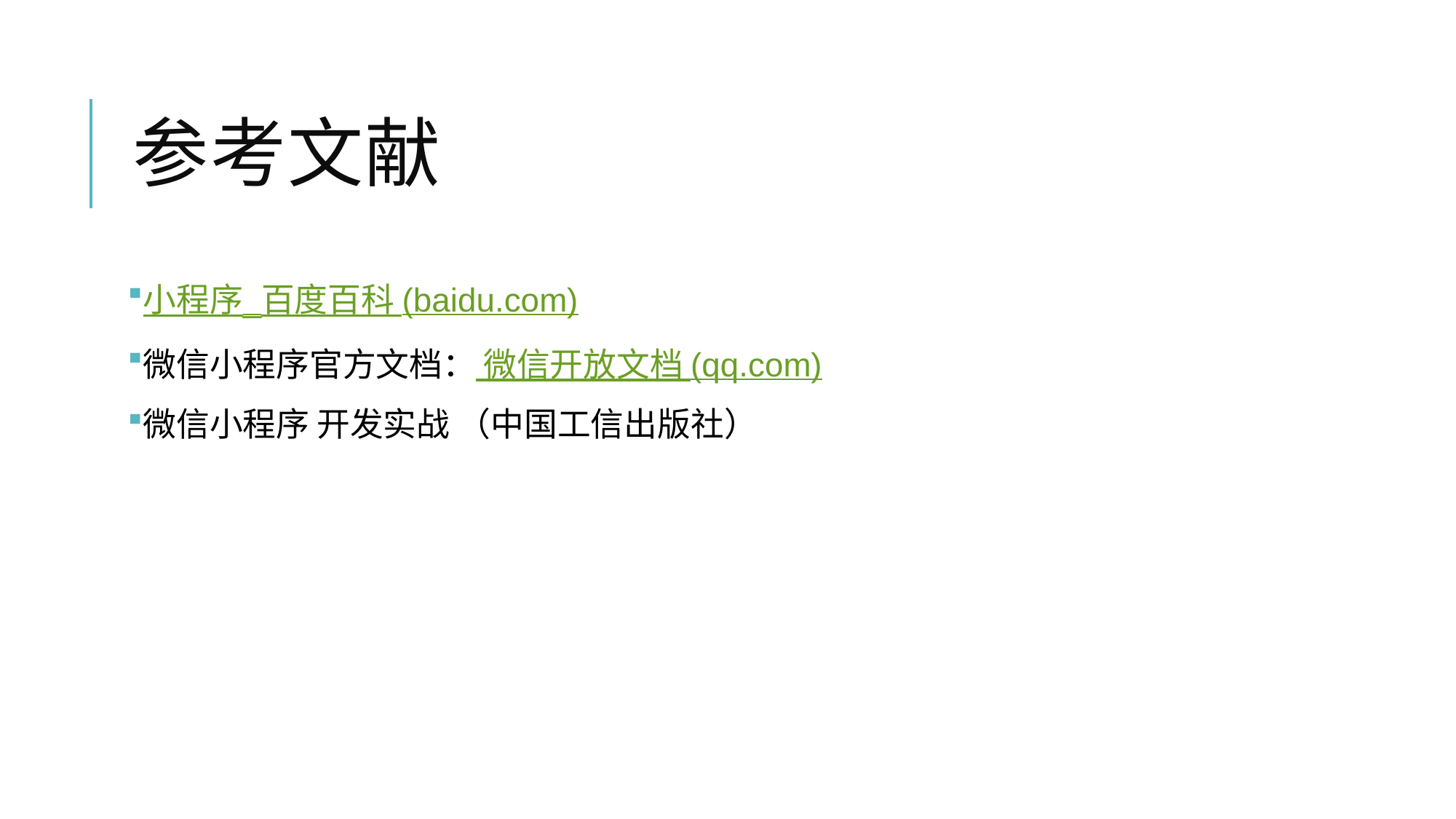

# 参考文献
小程序_百度百科 (baidu.com)
微信小程序官方文档： 微信开放文档 (qq.com)
微信小程序 开发实战 （中国工信出版社）